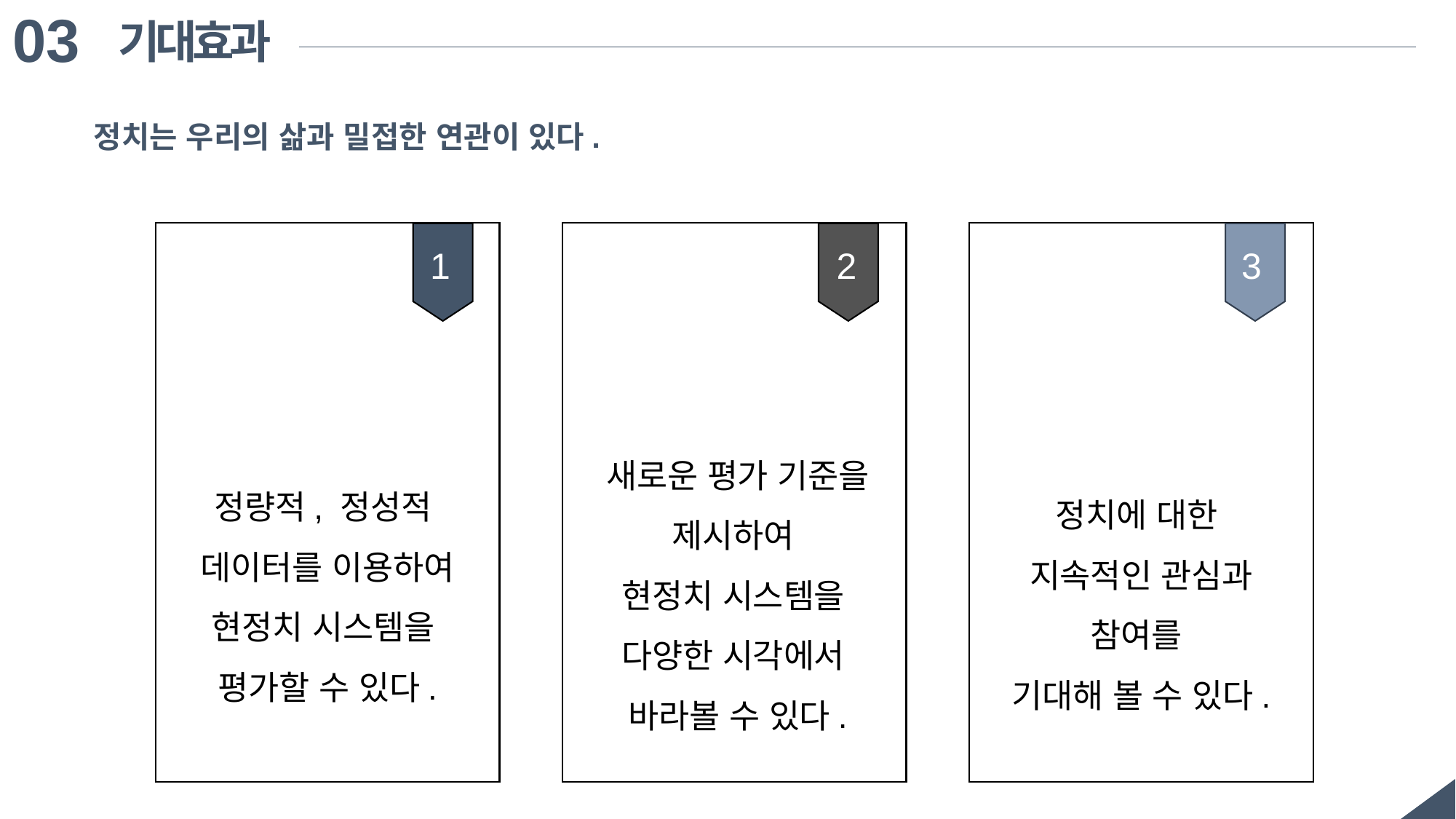

03
기대효과
정치는 우리의 삶과 밀접한 연관이 있다.

1
2
3
새로운 평가 기준을 제시하여
현정치 시스템을
다양한 시각에서
바라볼 수 있다.
정량적, 정성적
데이터를 이용하여 현정치 시스템을
평가할 수 있다.
정치에 대한
지속적인 관심과
참여를
기대해 볼 수 있다.